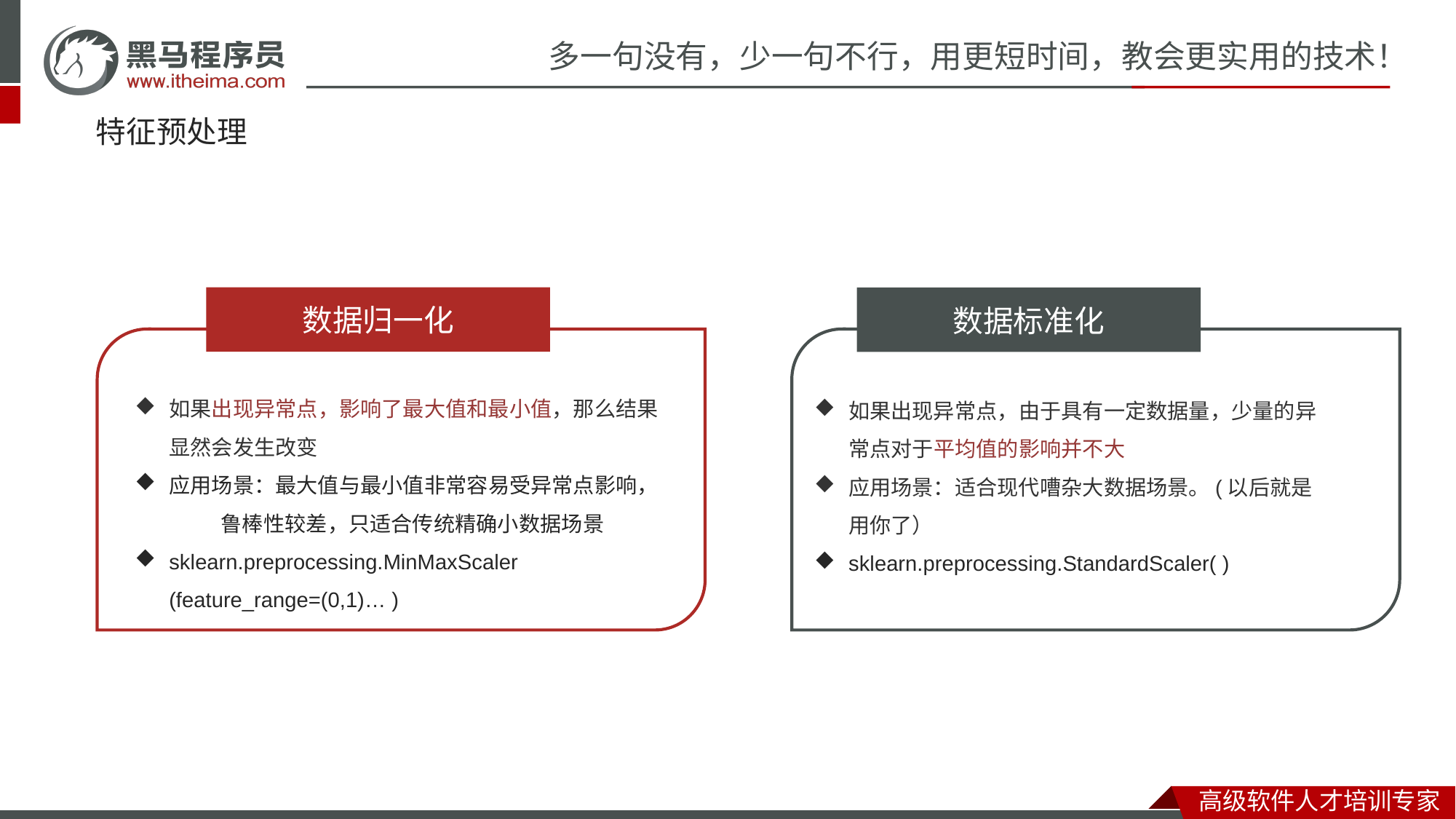

# 特征预处理
数据归一化
数据标准化

如果出现异常点，影响了最大值和最小值，那么结果显然会发生改变
应用场景：最大值与最小值非常容易受异常点影响，             鲁棒性较差，只适合传统精确小数据场景
sklearn.preprocessing.MinMaxScaler (feature_range=(0,1)… )

如果出现异常点，由于具有一定数据量，少量的异常点对于平均值的影响并不大
应用场景：适合现代嘈杂大数据场景。(以后就是用你了）
sklearn.preprocessing.StandardScaler( )